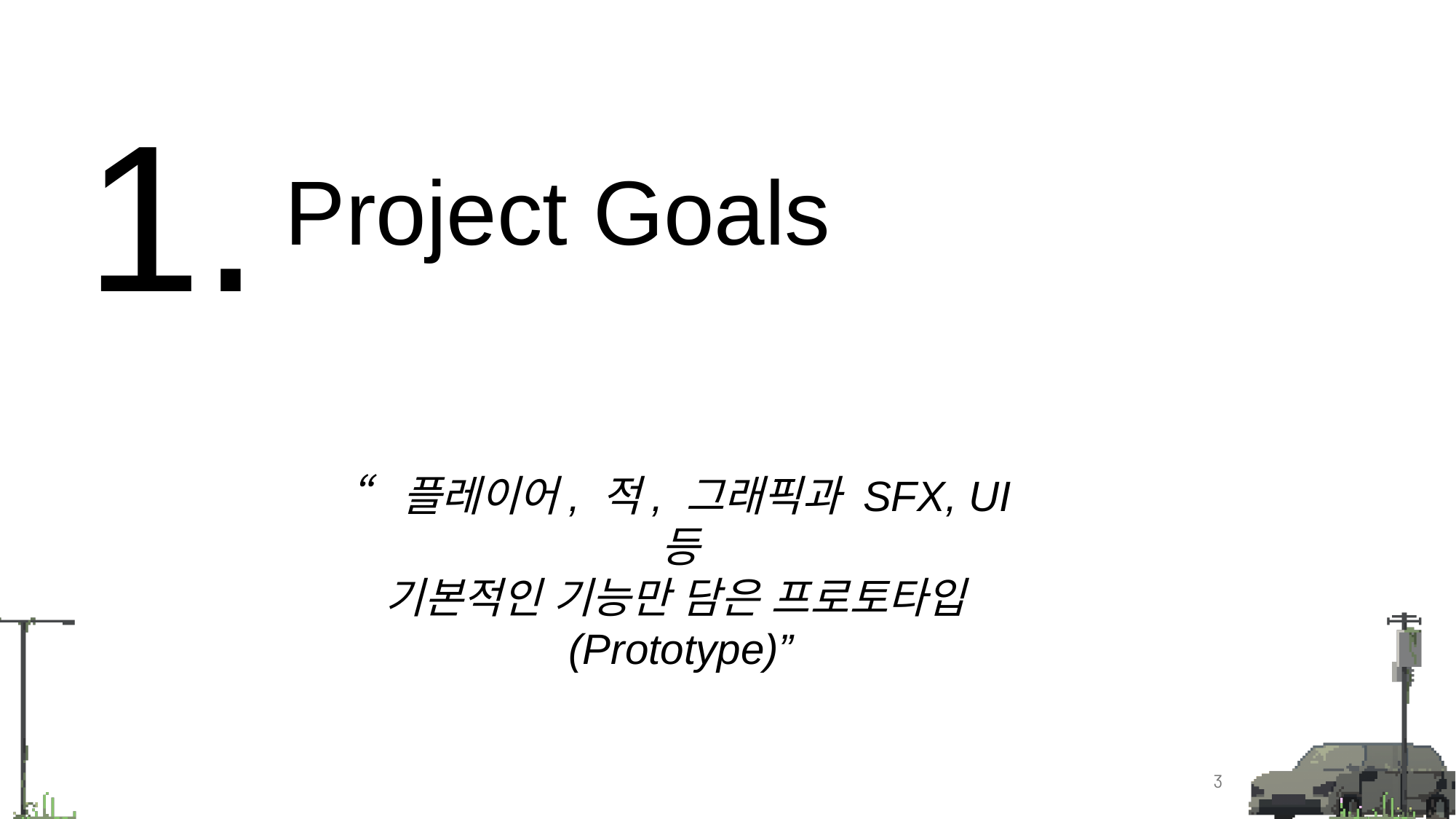

1.
Project Goals
“플레이어, 적, 그래픽과 SFX, UI 등
기본적인 기능만 담은 프로토타입(Prototype)”

3